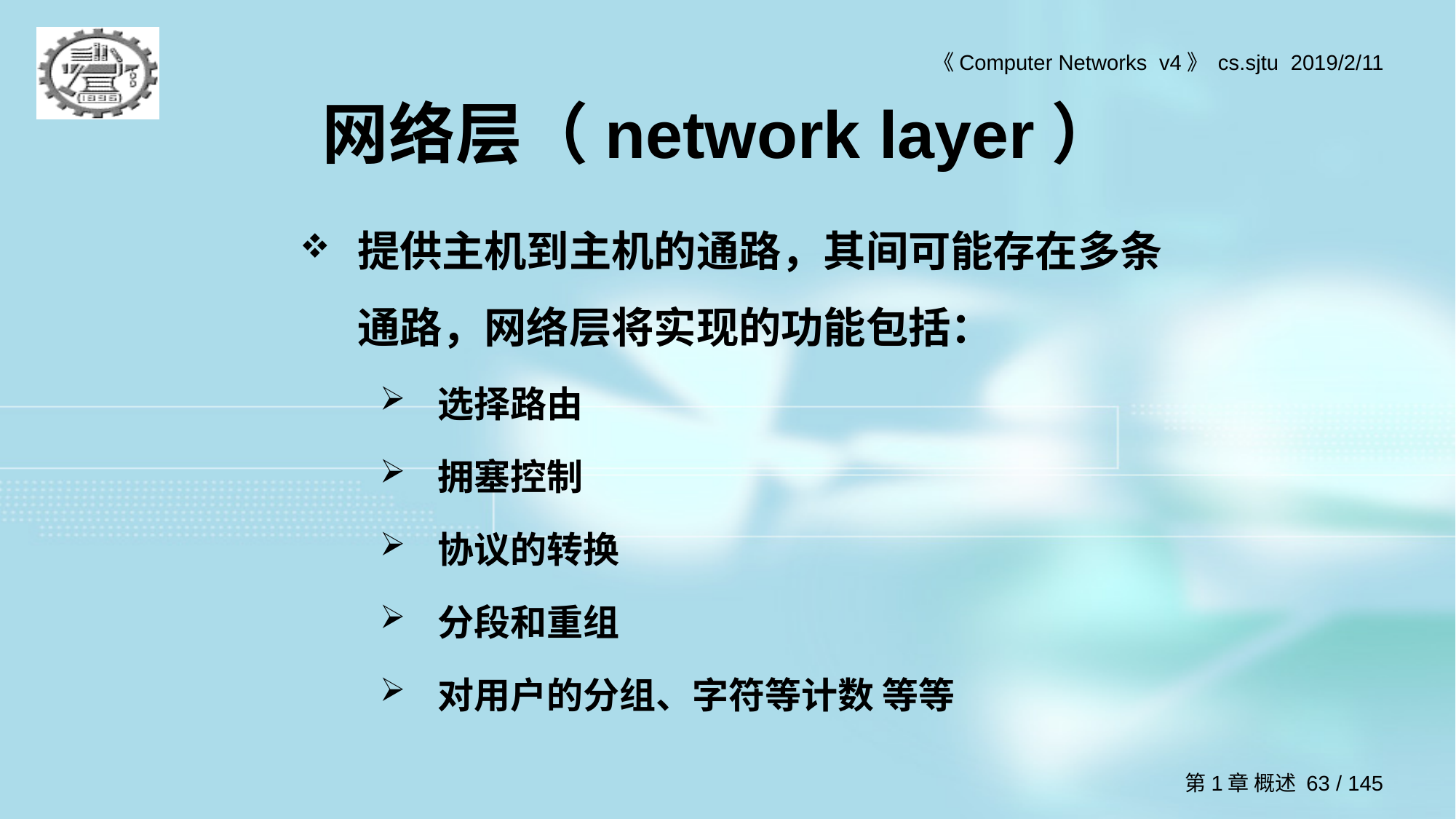

# 网络层（network layer）
提供主机到主机的通路，其间可能存在多条通路，网络层将实现的功能包括：
选择路由
拥塞控制
协议的转换
分段和重组
对用户的分组、字符等计数 等等